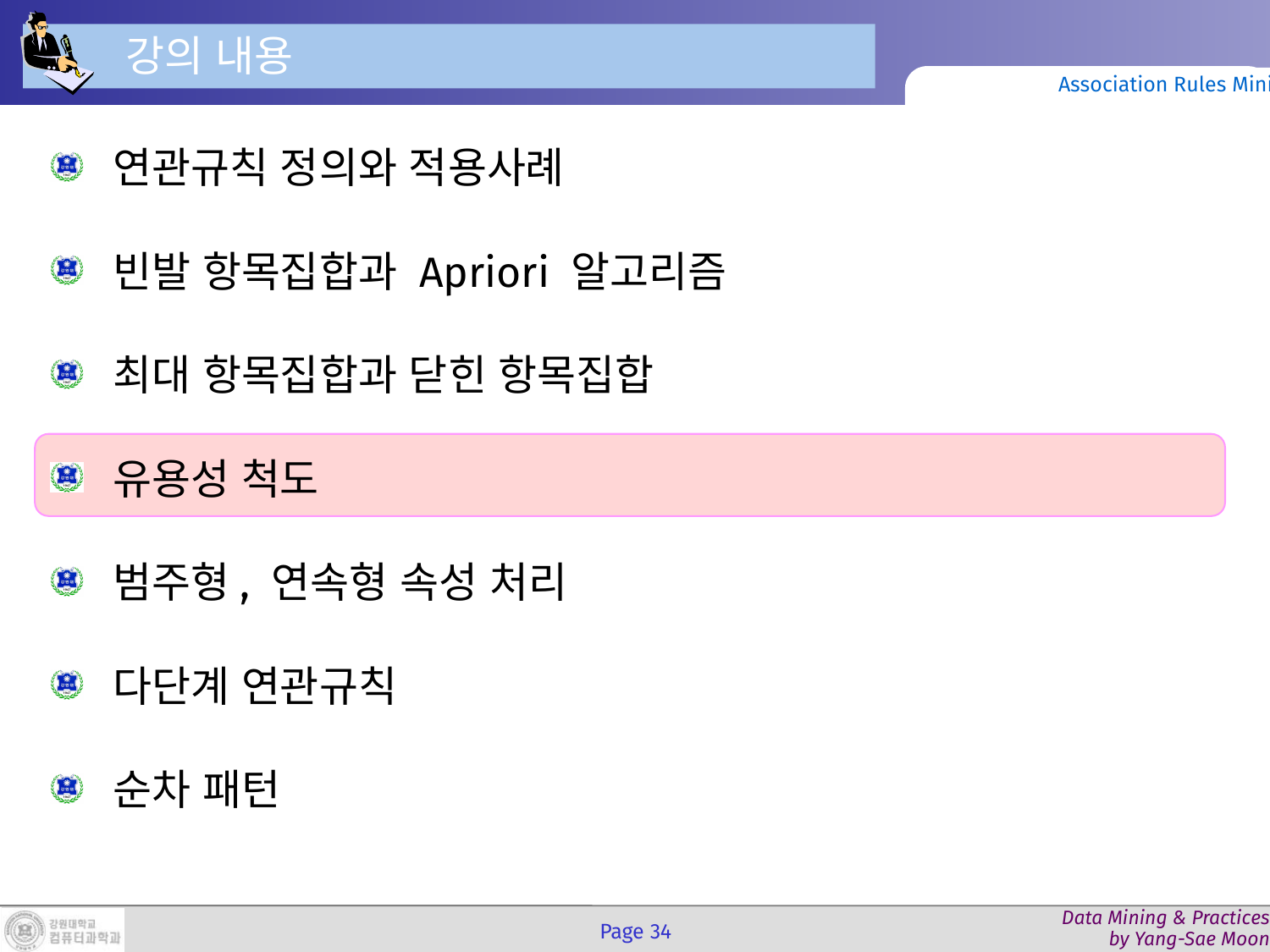

강의 내용
Association Rules Mining
연관규칙 정의와 적용사례
빈발 항목집합과 Apriori 알고리즘
최대 항목집합과 닫힌 항목집합
유용성 척도
범주형, 연속형 속성 처리
다단계 연관규칙
순차 패턴

Page 34